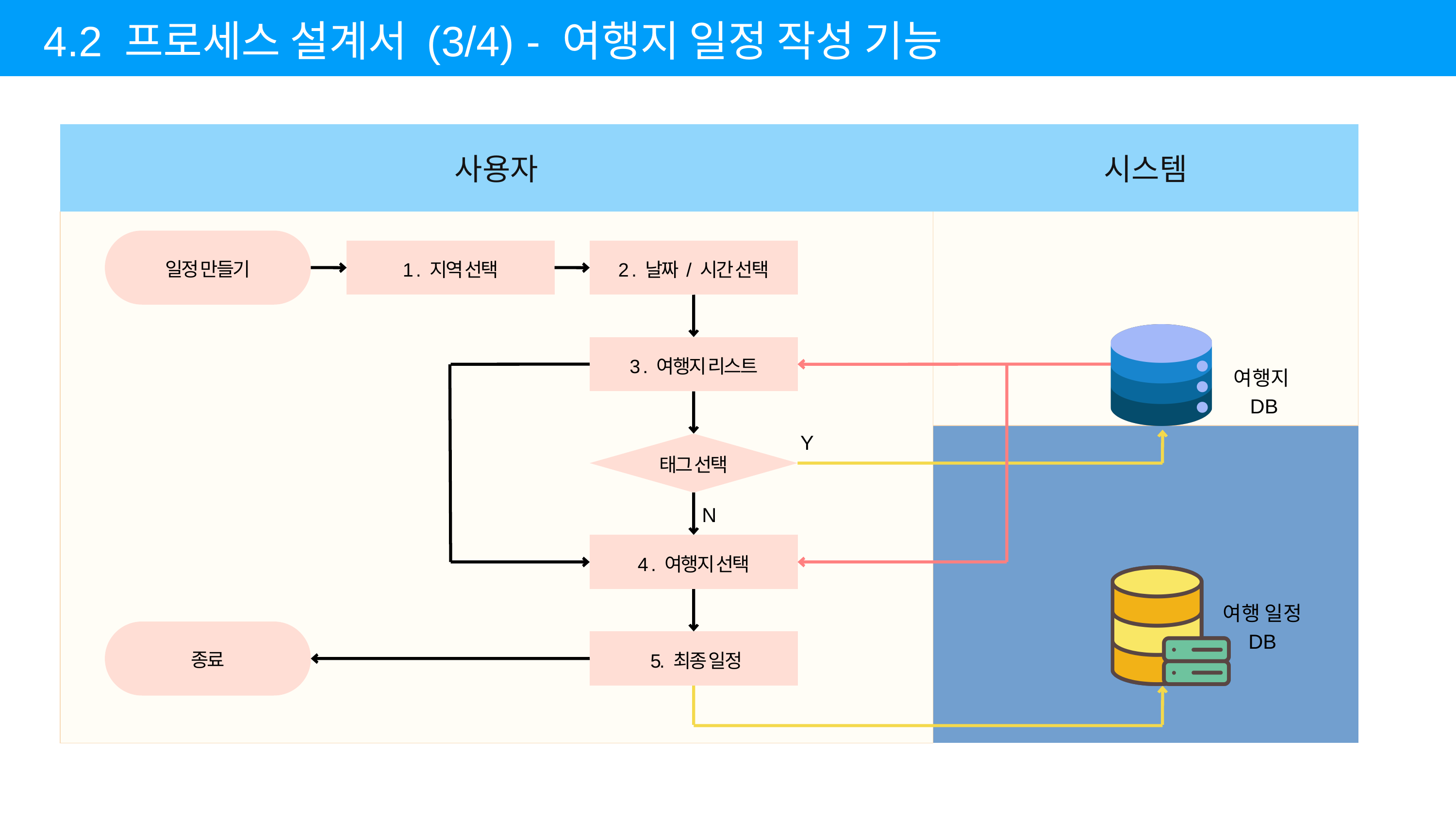

4.2 프로세스 설계서 (3/4) - 여행지 일정 작성 기능
| 사용자 | 사용자 | 시스템 |
| --- | --- | --- |
|  |  |  |
|  |  |  |
|  |  |  |

일정 만들기

1 . 지역 선택

2 . 날짜 / 시간 선택

3 . 여행지 리스트
여행지DB

Y

태그 선택

N

4 . 여행지 선택

여행 일정
DB

종료

 5. 최종 일정